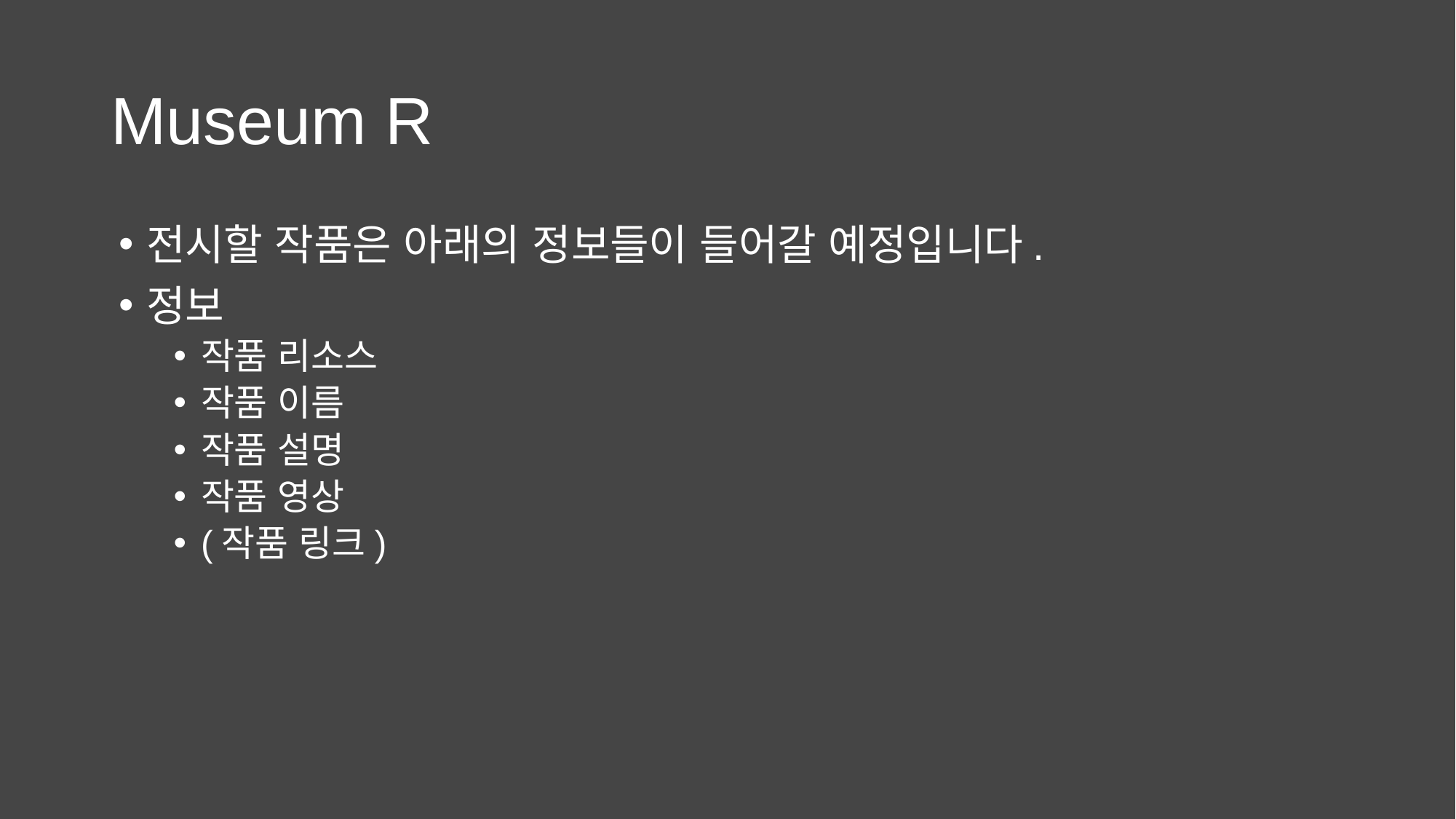

# Museum R
전시할 작품은 아래의 정보들이 들어갈 예정입니다.
정보
작품 리소스
작품 이름
작품 설명
작품 영상
(작품 링크)